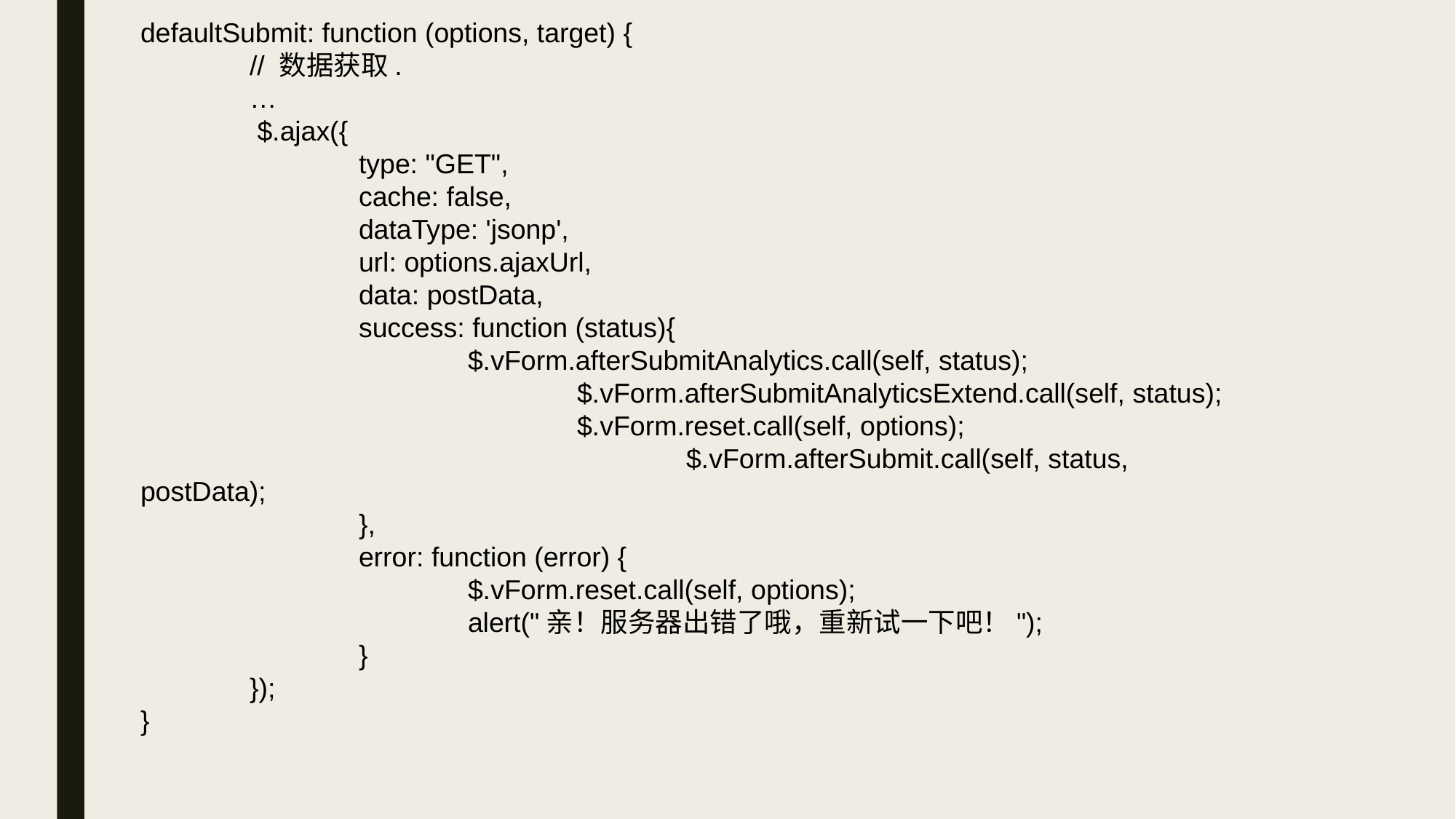

defaultSubmit: function (options, target) {
	// 数据获取.
	…
	 $.ajax({
		type: "GET",
		cache: false,
		dataType: 'jsonp',
		url: options.ajaxUrl,
		data: postData,
		success: function (status){
			$.vForm.afterSubmitAnalytics.call(self, status);                        				$.vForm.afterSubmitAnalyticsExtend.call(self, status);                        			$.vForm.reset.call(self, options);                        					$.vForm.afterSubmit.call(self, status, postData);
		},
		error: function (error) {
			$.vForm.reset.call(self, options);
			alert("亲！服务器出错了哦，重新试一下吧！");
		}
	});
}